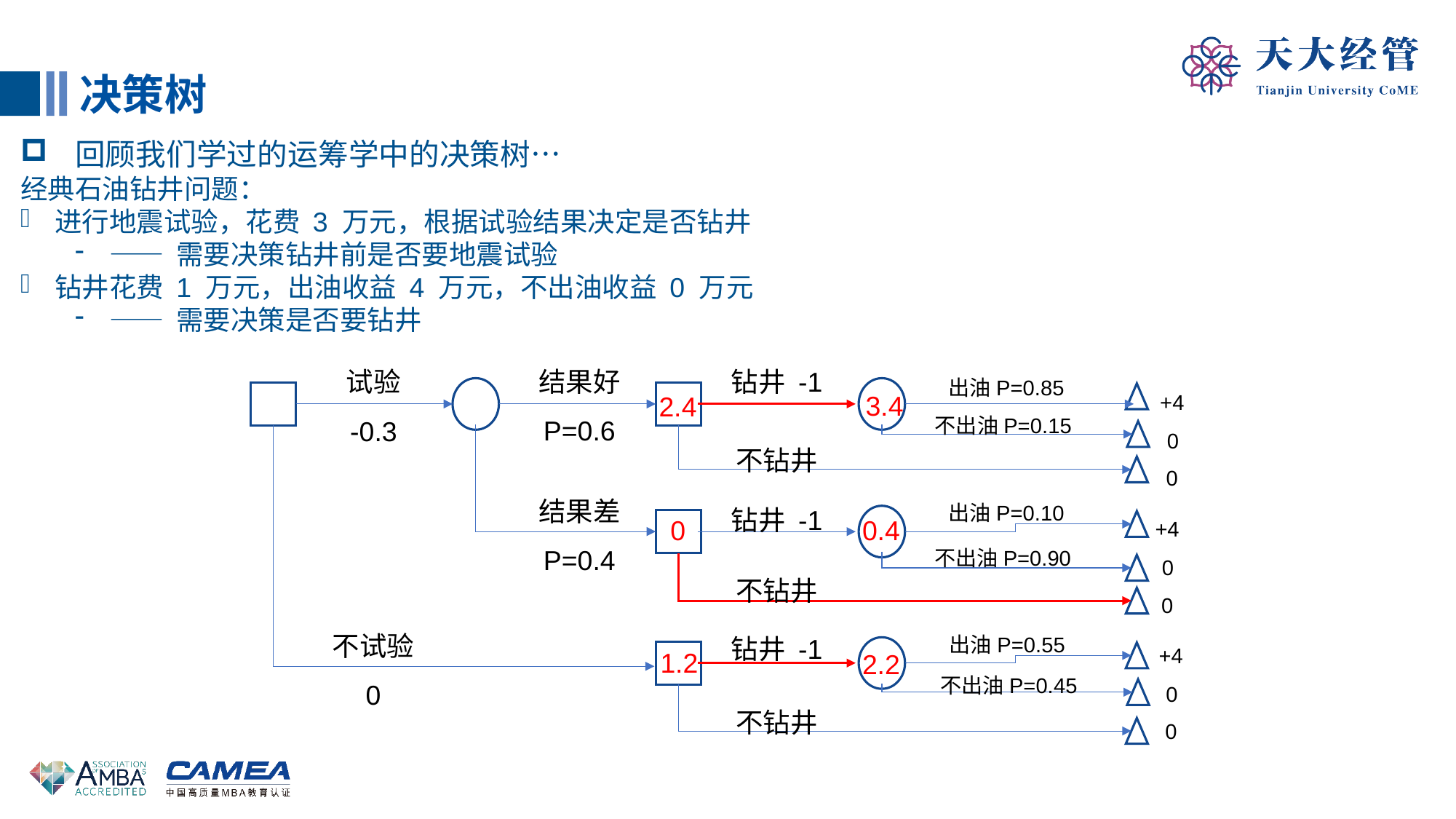

决策树

回顾我们学过的运筹学中的决策树…
经典石油钻井问题：
进行地震试验，花费 3 万元，根据试验结果决定是否钻井
—— 需要决策钻井前是否要地震试验
钻井花费 1 万元，出油收益 4 万元，不出油收益 0 万元
—— 需要决策是否要钻井
结果好
P=0.6
钻井 -1
试验
-0.3
出油P=0.85
+4

3.4

2.4
不出油P=0.15
0

不钻井
0

结果差
P=0.4
钻井 -1
出油P=0.10
+4

0
0.4

不出油P=0.90
0
不钻井

0

不试验
0
钻井 -1
出油P=0.55
+4

1.2

2.2

不出油P=0.45
0

不钻井
0